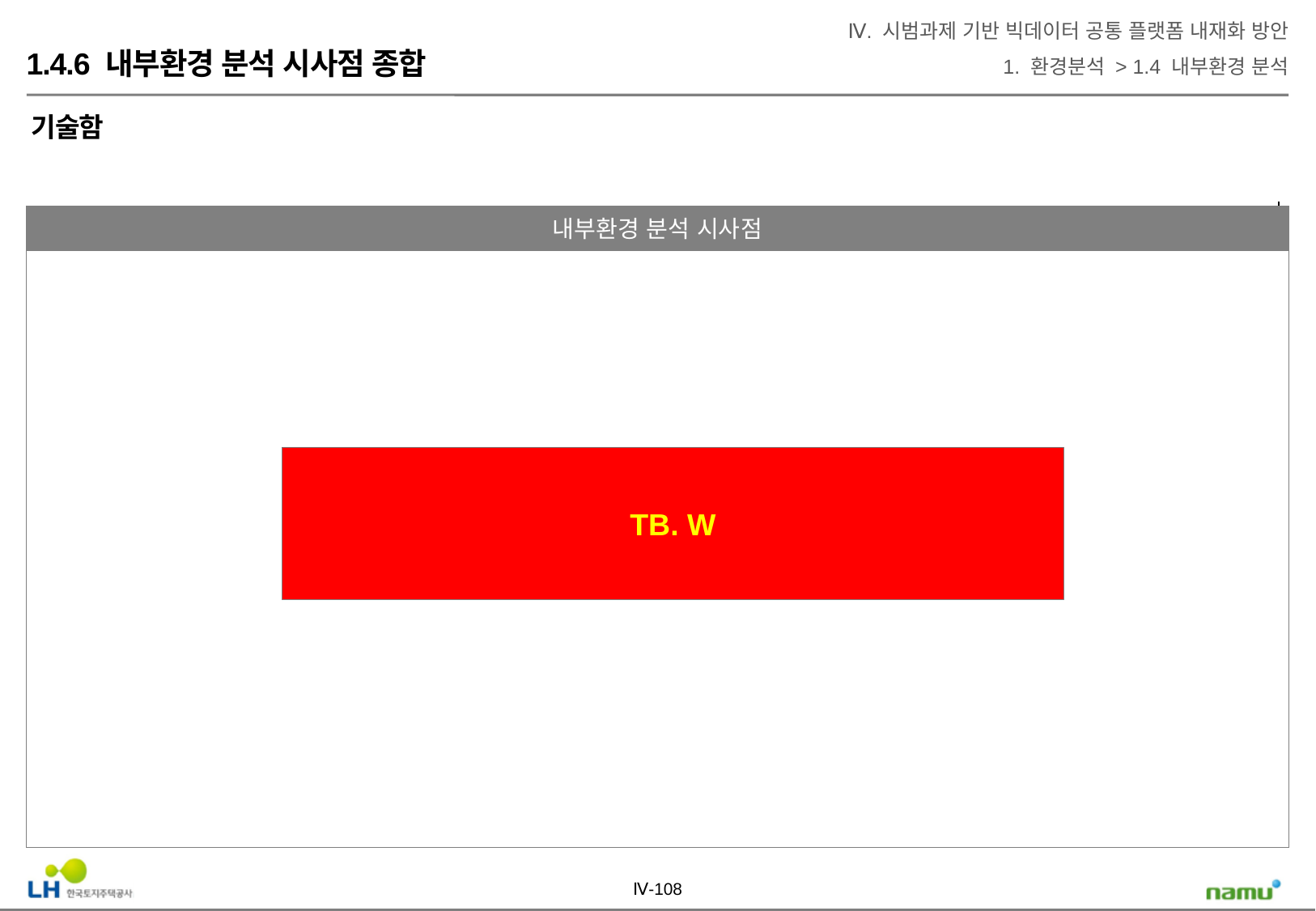

Ⅳ. 시범과제 기반 빅데이터 공통 플랫폼 내재화 방안
1. 환경분석 > 1.4 내부환경 분석
1.4.6 내부환경 분석 시사점 종합
기술함
내부환경 분석 시사점

TB. W